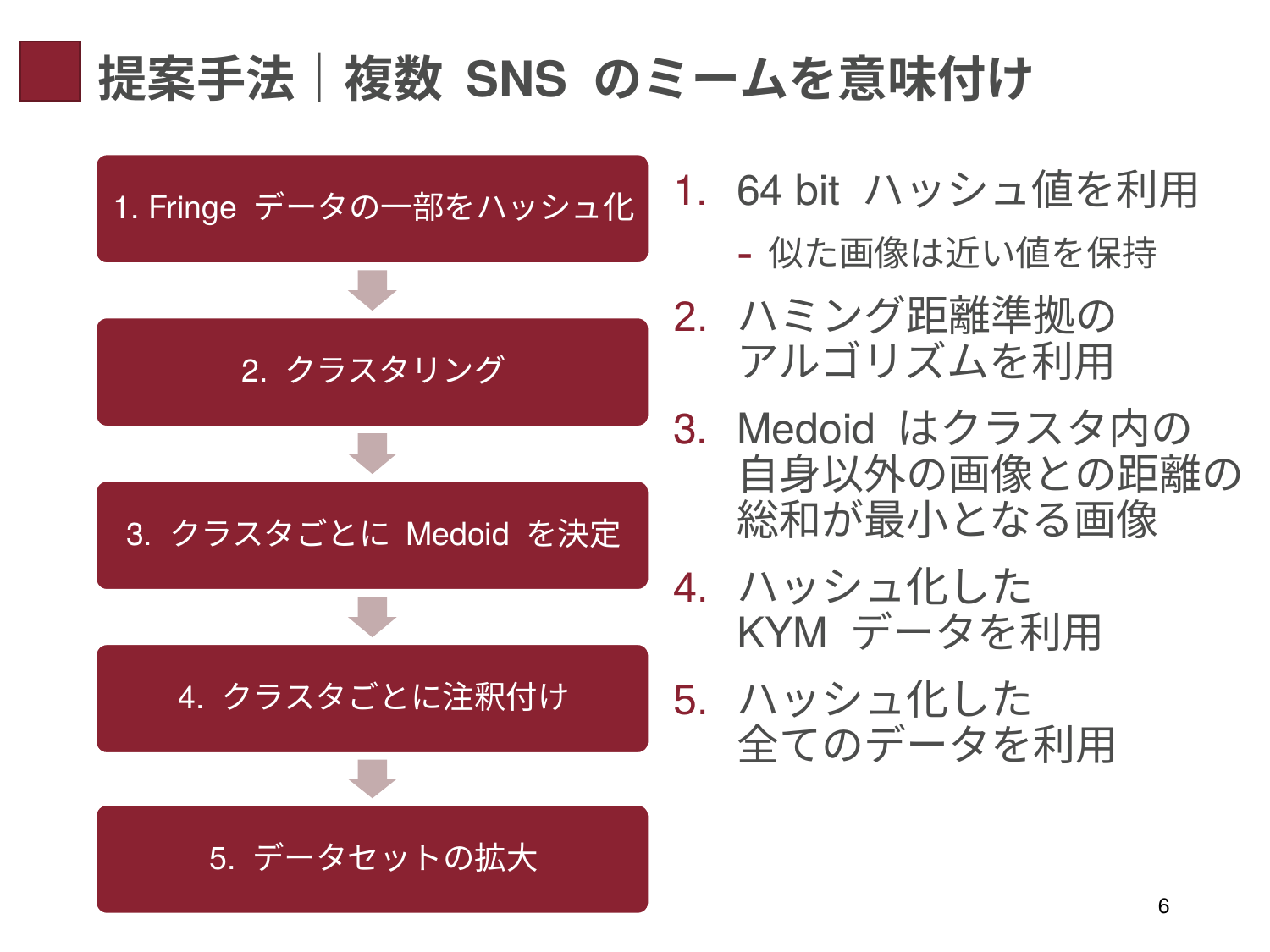

# 提案手法｜複数 SNS のミームを意味付け
1. Fringe データの一部をハッシュ化

2. クラスタリング

3. クラスタごとに Medoid を決定

4. クラスタごとに注釈付け

5. データセットの拡大
64 bit ハッシュ値を利用
似た画像は近い値を保持
ハミング距離準拠の
アルゴリズムを利用
Medoid はクラスタ内の
自身以外の画像との距離の
総和が最小となる画像
ハッシュ化した
KYM データを利用
ハッシュ化した
全てのデータを利用
6
6